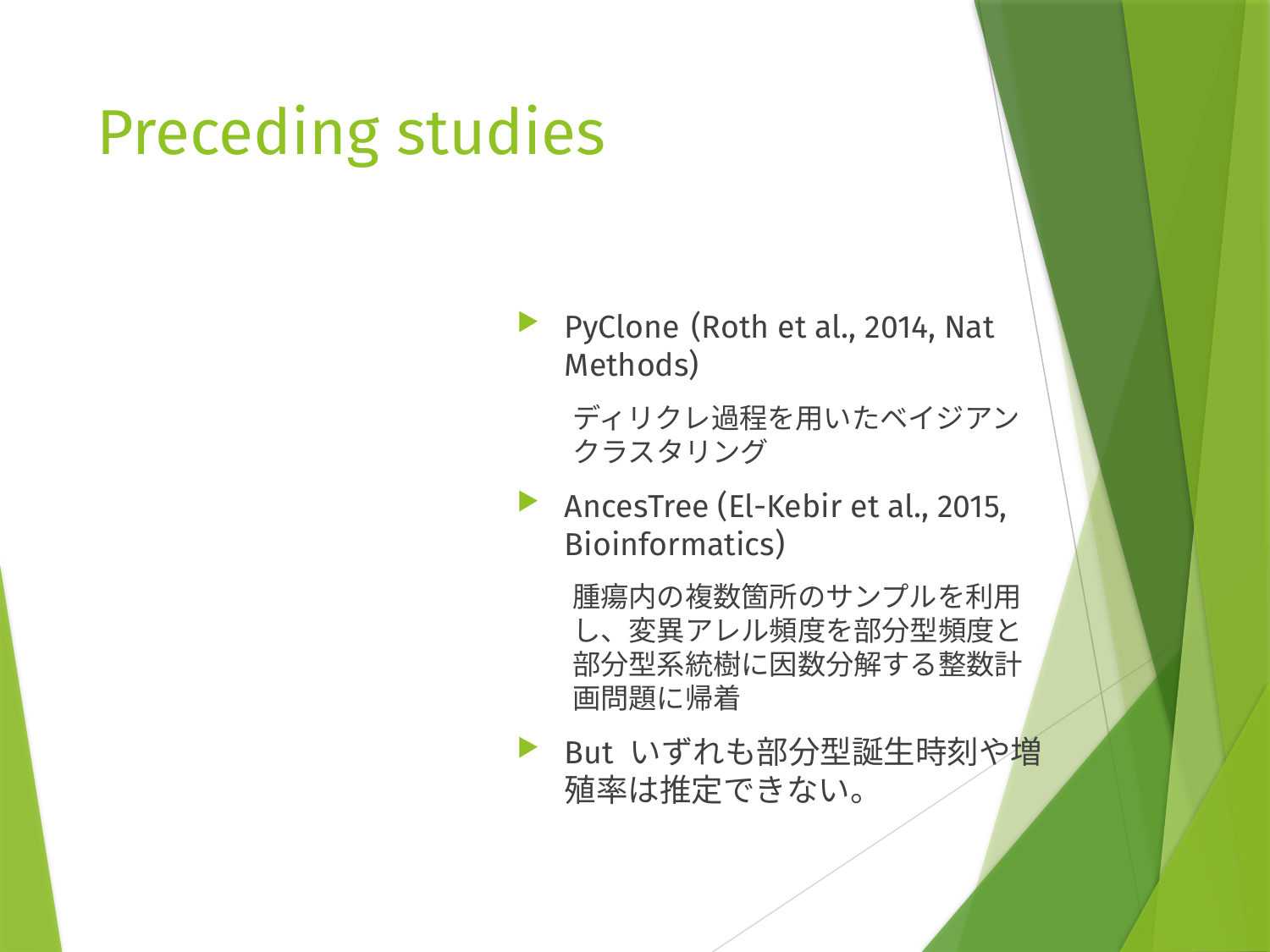

# Preceding studies
PyClone	(Roth et al., 2014, Nat Methods)
ディリクレ過程を用いたベイジアンクラスタリング
AncesTree (El-Kebir et al., 2015, Bioinformatics)
腫瘍内の複数箇所のサンプルを利用し、変異アレル頻度を部分型頻度と部分型系統樹に因数分解する整数計画問題に帰着
But いずれも部分型誕生時刻や増殖率は推定できない。